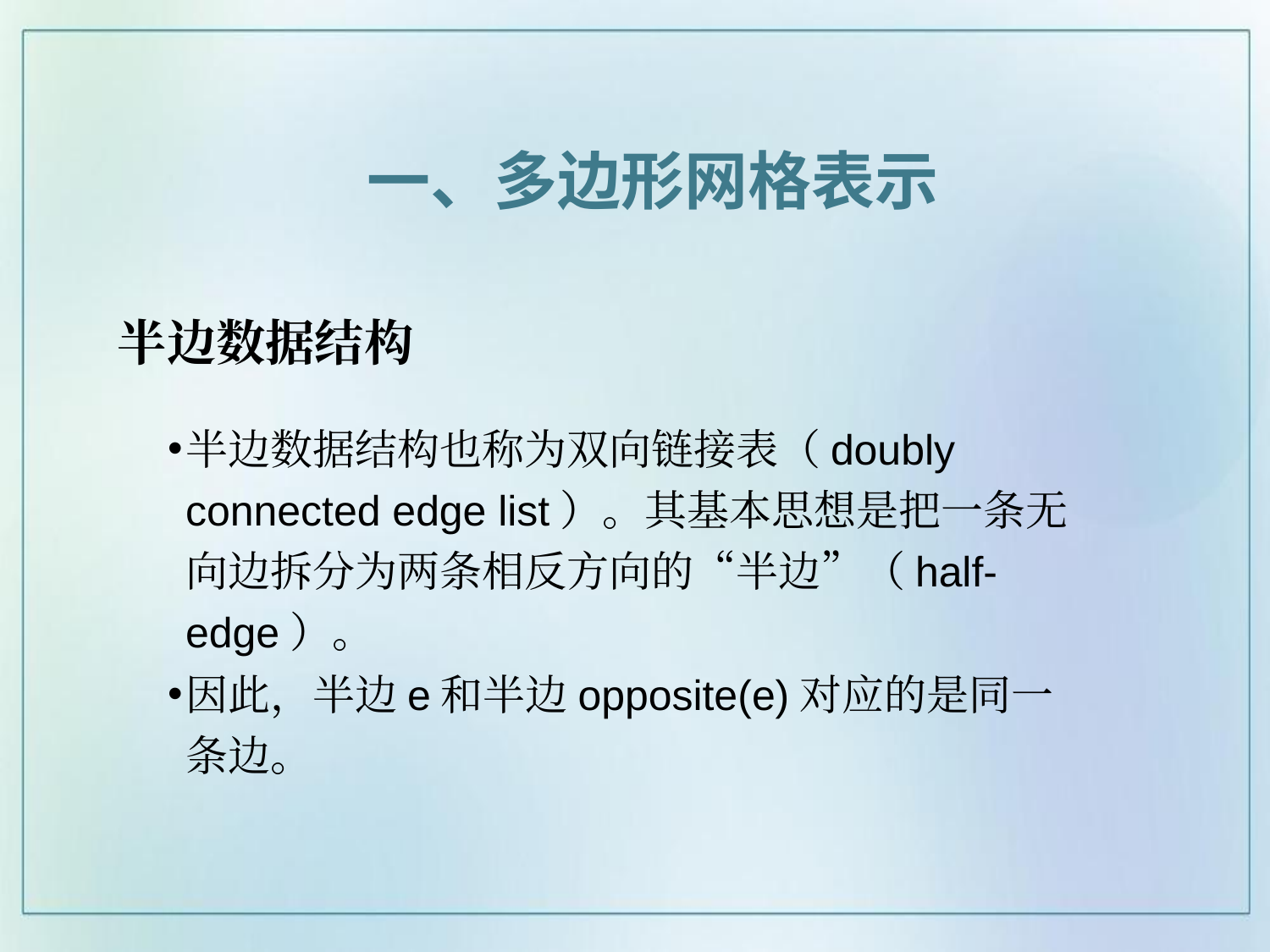

一、多边形网格表示
# 半边数据结构
半边数据结构也称为双向链接表（doubly connected edge list）。其基本思想是把一条无向边拆分为两条相反方向的“半边”（half-edge）。
因此，半边e和半边opposite(e)对应的是同一条边。